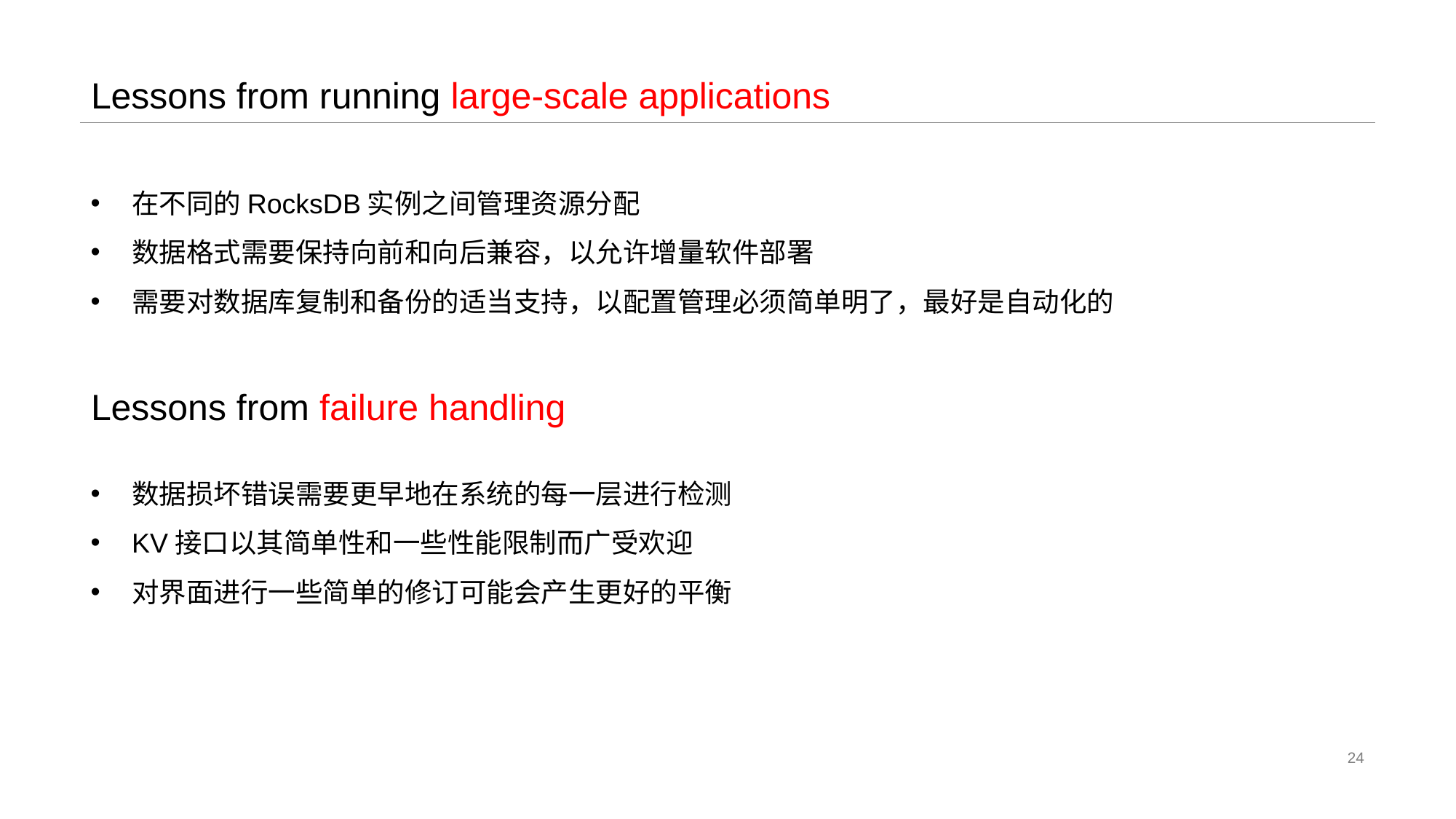

# Lessons from running large-scale applications
在不同的RocksDB实例之间管理资源分配
数据格式需要保持向前和向后兼容，以允许增量软件部署
需要对数据库复制和备份的适当支持，以配置管理必须简单明了，最好是自动化的
Lessons from failure handling
数据损坏错误需要更早地在系统的每一层进行检测
KV接口以其简单性和一些性能限制而广受欢迎
对界面进行一些简单的修订可能会产生更好的平衡
24